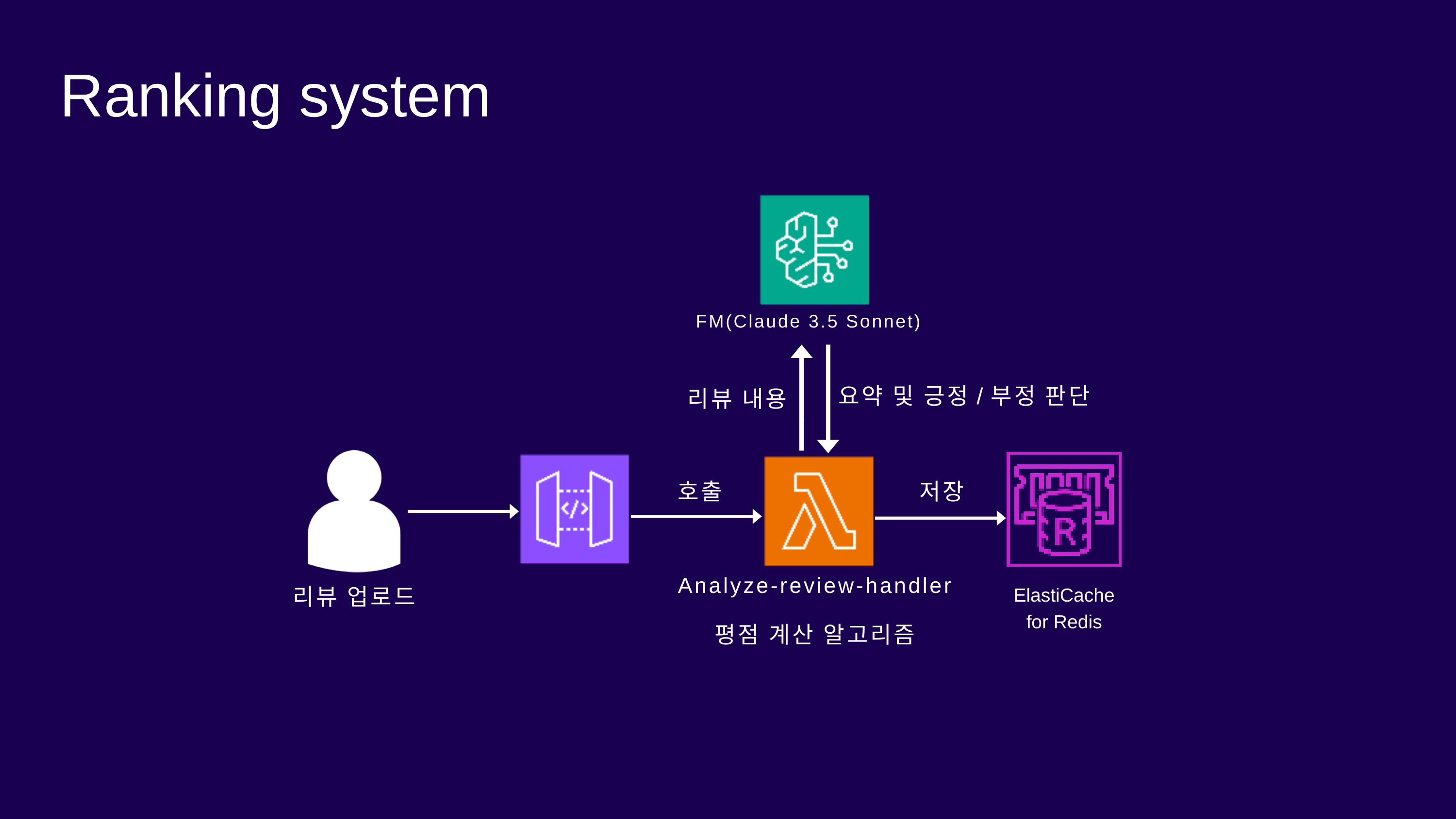

Ranking system

FM(Claude 3.5 Sonnet)

요약 및 긍정/부정 판단
리뷰 내용

호출
저장

Analyze-review-handler
ElastiCache
for Redis

리뷰 업로드
평점 계산 알고리즘